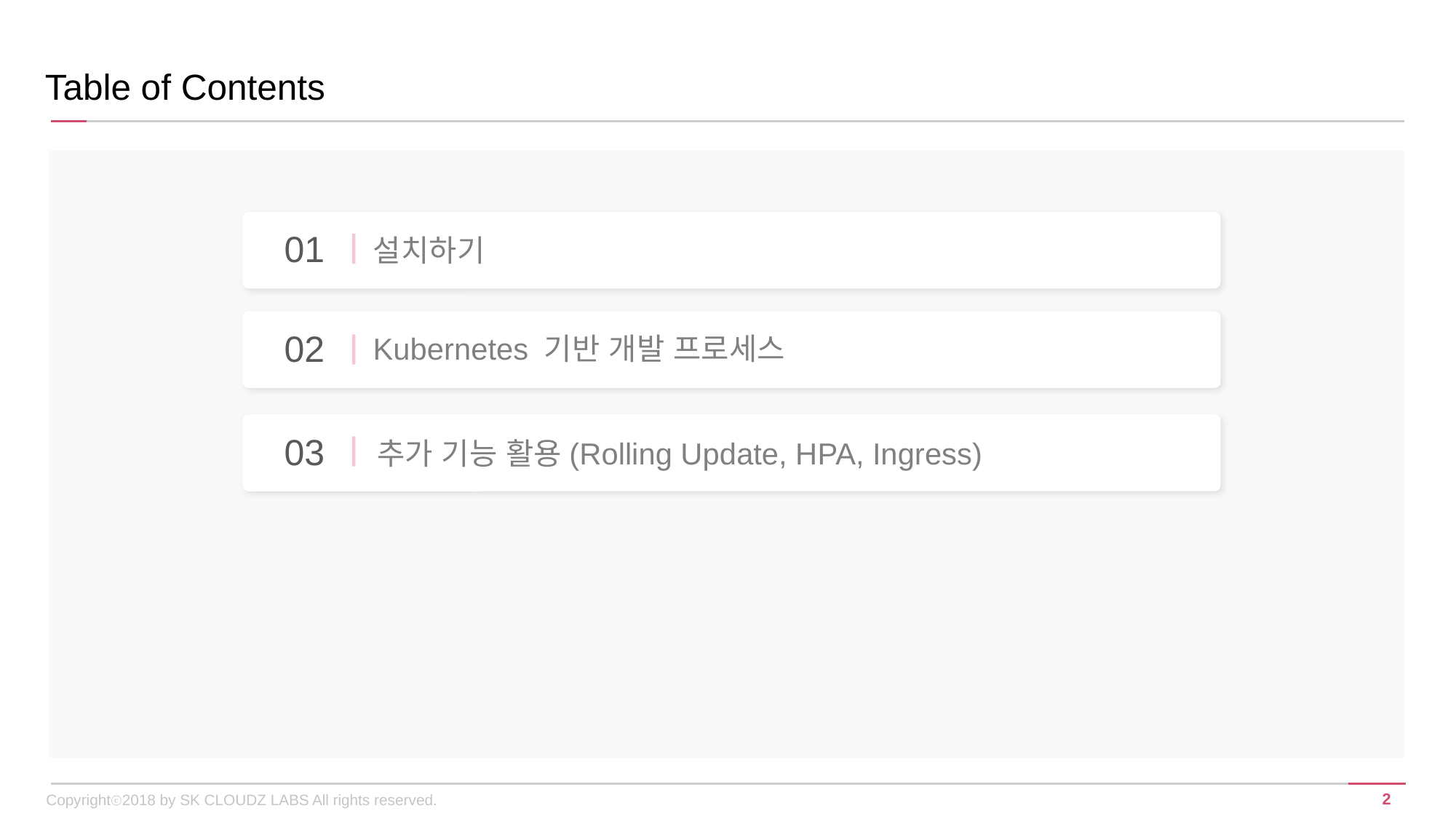

Table of Contents

01
설치하기
ㅇㅇㅇㅇ ㅇㅇㅇㄹ
02
Kubernetes 기반 개발 프로세스
ㄴㄴㄴㄴccnrk
03
추가 기능 활용(Rolling Update, HPA, Ingress)
Copyrightⓒ2018 by SK CLOUDZ LABS All rights reserved.